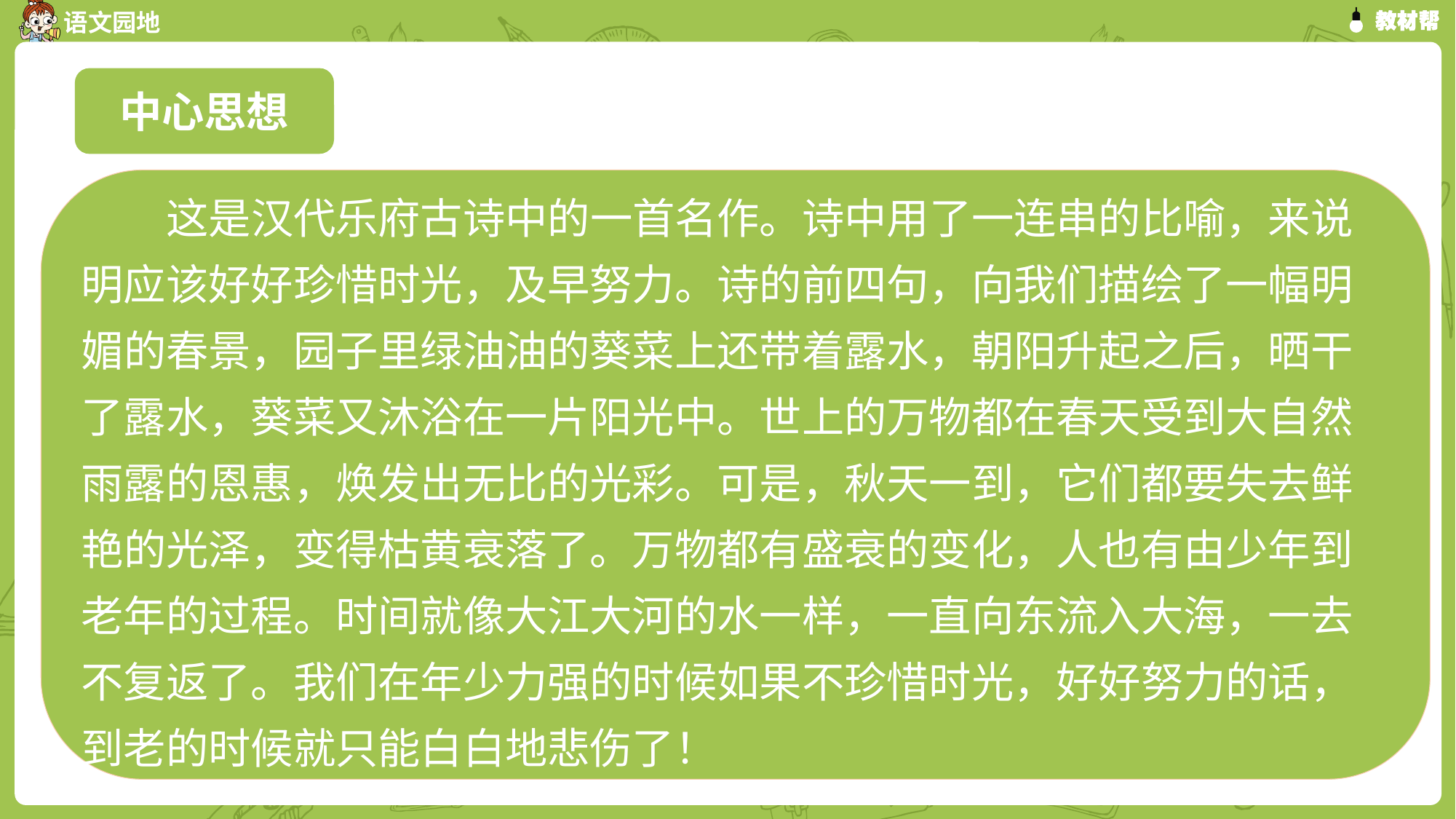

中心思想
这是汉代乐府古诗中的一首名作。诗中用了一连串的比喻，来说明应该好好珍惜时光，及早努力。诗的前四句，向我们描绘了一幅明媚的春景，园子里绿油油的葵菜上还带着露水，朝阳升起之后，晒干了露水，葵菜又沐浴在一片阳光中。世上的万物都在春天受到大自然雨露的恩惠，焕发出无比的光彩。可是，秋天一到，它们都要失去鲜艳的光泽，变得枯黄衰落了。万物都有盛衰的变化，人也有由少年到老年的过程。时间就像大江大河的水一样，一直向东流入大海，一去不复返了。我们在年少力强的时候如果不珍惜时光，好好努力的话，到老的时候就只能白白地悲伤了！